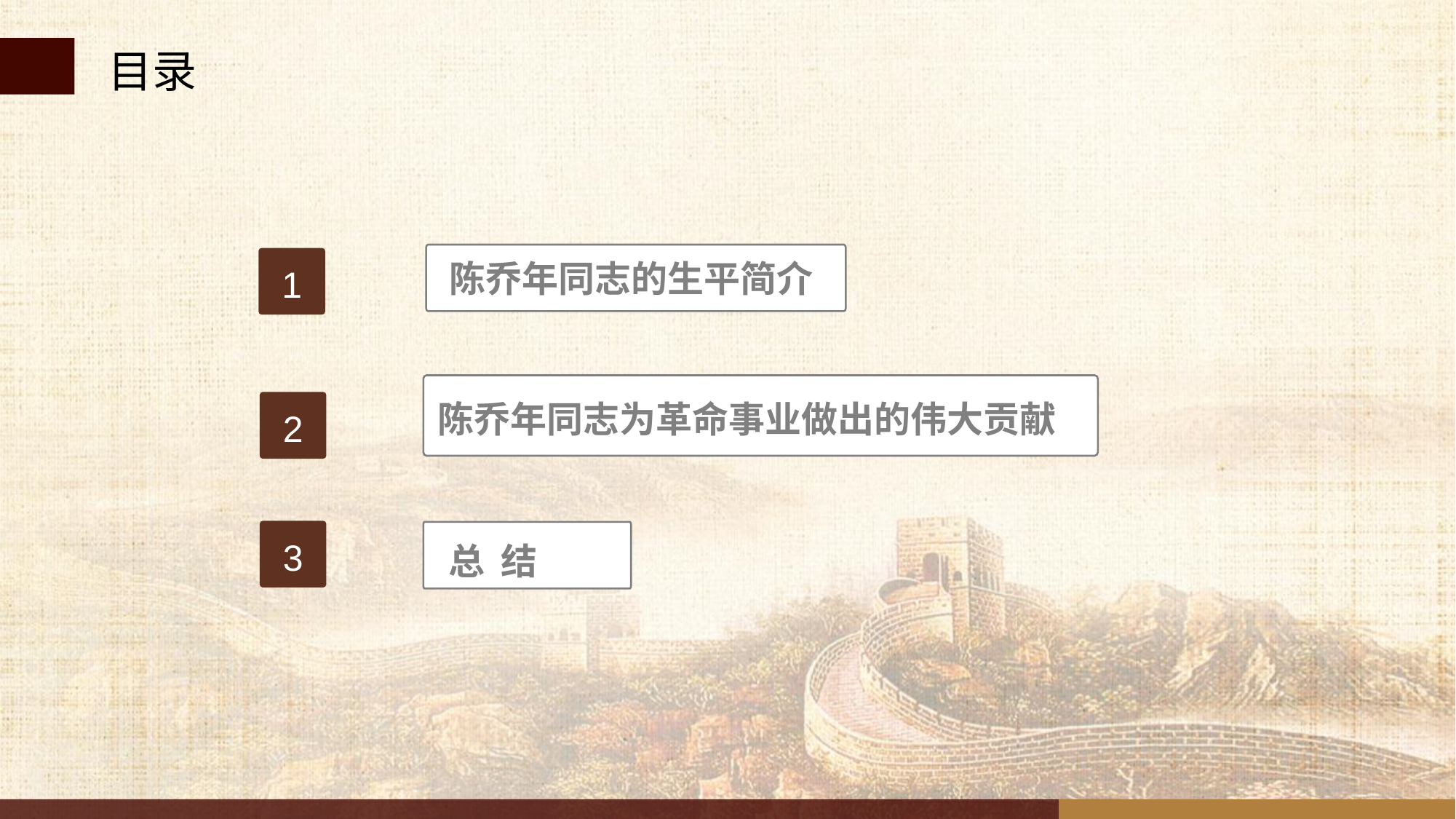

目录

陈乔年同志的生平简介

1

陈乔年同志为革命事业做出的伟大贡献

2

3

总  结